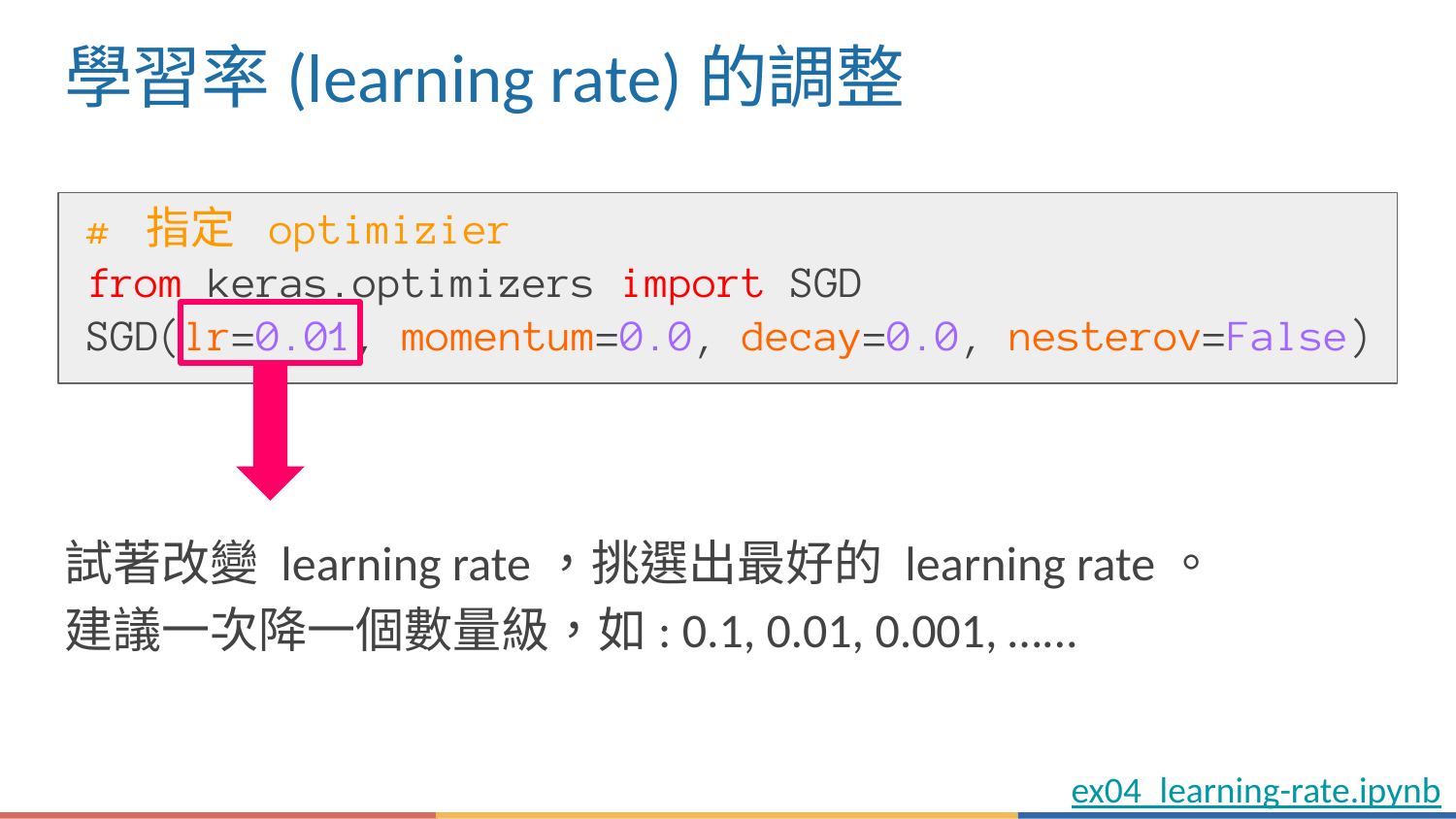

# 學習率(learning rate)的調整
# 指定 optimizier
from keras.optimizers import SGD
SGD(lr=0.01, momentum=0.0, decay=0.0, nesterov=False)

試著改變 learning rate，挑選出最好的 learning rate。
建議一次降一個數量級，如: 0.1, 0.01, 0.001, …...

ex04_learning-rate.ipynb